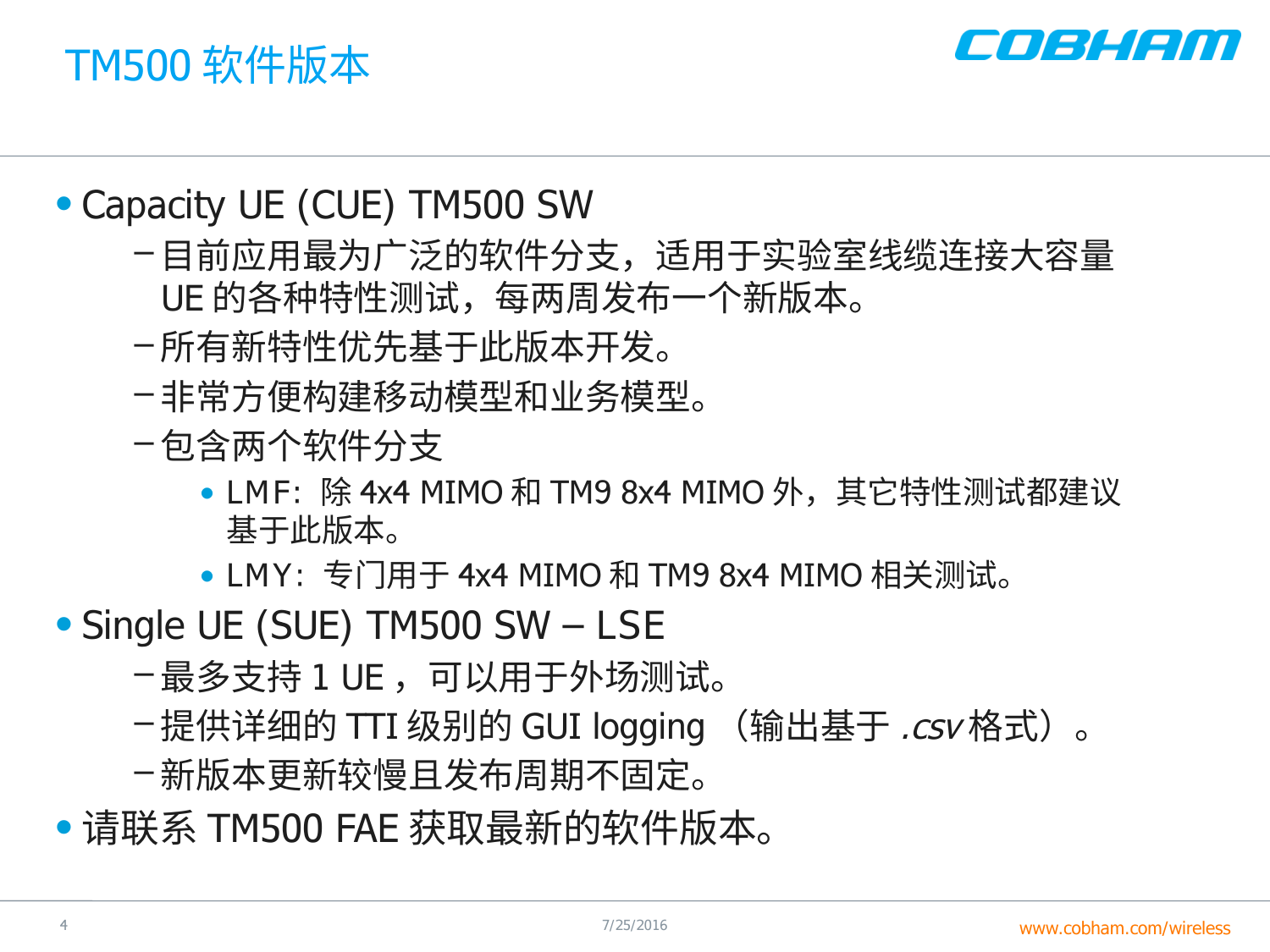

# TM500软件版本
Capacity UE (CUE) TM500 SW
目前应用最为广泛的软件分支，适用于实验室线缆连接大容量UE的各种特性测试，每两周发布一个新版本。
所有新特性优先基于此版本开发。
非常方便构建移动模型和业务模型。
包含两个软件分支
LMF: 除4x4 MIMO和TM9 8x4 MIMO外，其它特性测试都建议基于此版本。
LMY: 专门用于4x4 MIMO和TM9 8x4 MIMO相关测试。
Single UE (SUE) TM500 SW – LSE
最多支持1 UE，可以用于外场测试。
提供详细的TTI级别的GUI logging（输出基于.csv格式）。
新版本更新较慢且发布周期不固定。
请联系TM500 FAE获取最新的软件版本。
4
7/25/2016